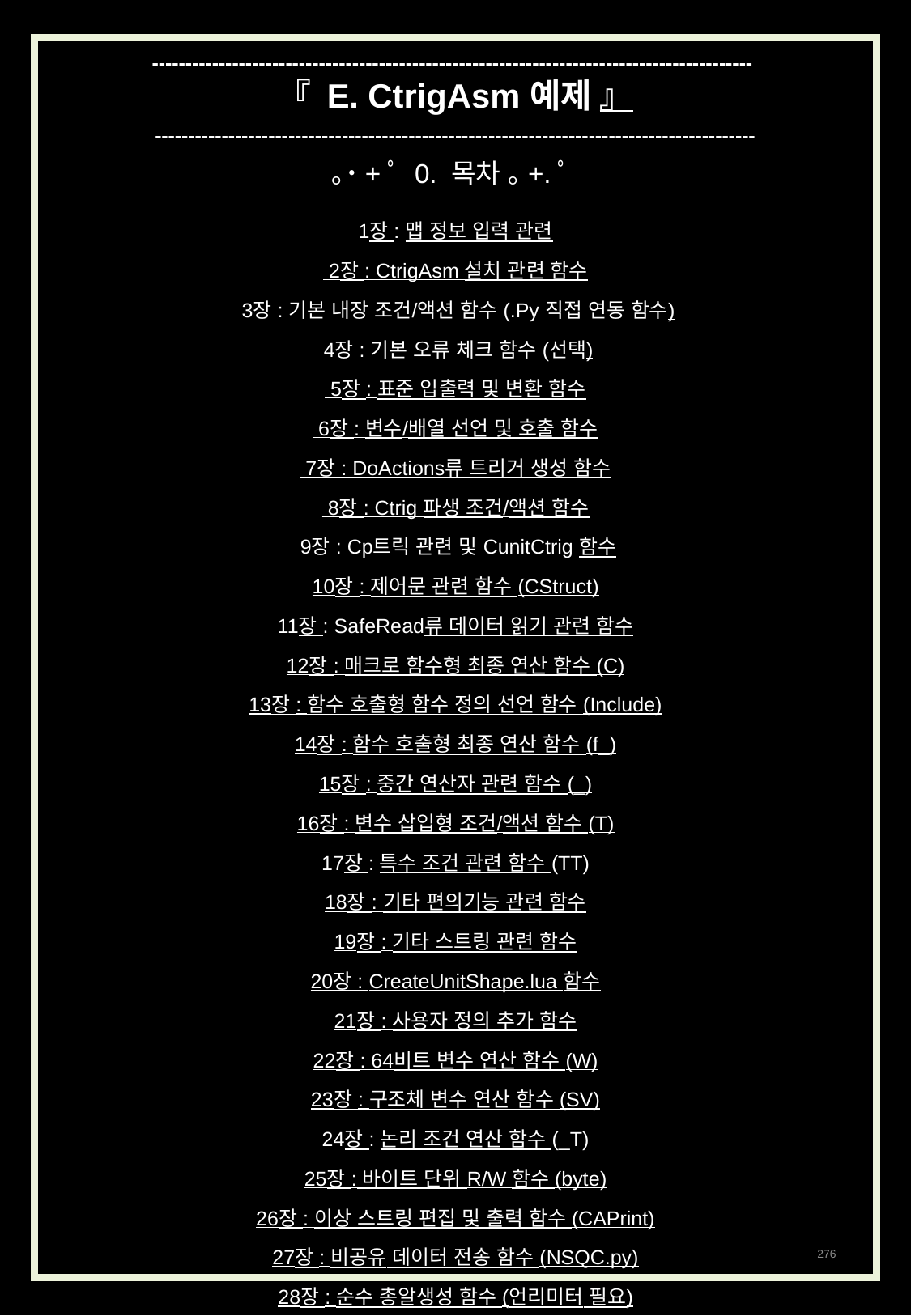

------------------------------------------------------------------------------------------
『 E. CtrigAsm 예제 』
------------------------------------------------------------------------------------------
｡˙+ﾟ 0. 목차 ｡+.ﾟ
1장 : 맵 정보 입력 관련
 2장 : CtrigAsm 설치 관련 함수
 3장 : 기본 내장 조건/액션 함수 (.Py 직접 연동 함수)
 4장 : 기본 오류 체크 함수 (선택)
 5장 : 표준 입출력 및 변환 함수
 6장 : 변수/배열 선언 및 호출 함수
 7장 : DoActions류 트리거 생성 함수
 8장 : Ctrig 파생 조건/액션 함수
 9장 : Cp트릭 관련 및 CunitCtrig 함수
10장 : 제어문 관련 함수 (CStruct)
11장 : SafeRead류 데이터 읽기 관련 함수
12장 : 매크로 함수형 최종 연산 함수 (C)
13장 : 함수 호출형 함수 정의 선언 함수 (Include)
14장 : 함수 호출형 최종 연산 함수 (f_)
15장 : 중간 연산자 관련 함수 (_)
16장 : 변수 삽입형 조건/액션 함수 (T)
17장 : 특수 조건 관련 함수 (TT)
18장 : 기타 편의기능 관련 함수
19장 : 기타 스트링 관련 함수
20장 : CreateUnitShape.lua 함수
21장 : 사용자 정의 추가 함수
22장 : 64비트 변수 연산 함수 (W)
23장 : 구조체 변수 연산 함수 (SV)
24장 : 논리 조건 연산 함수 (_T)
25장 : 바이트 단위 R/W 함수 (byte)
26장 : 이상 스트링 편집 및 출력 함수 (CAPrint)
27장 : 비공유 데이터 전송 함수 (NSQC.py)
28장 : 순수 총알생성 함수 (언리미터 필요)
29장 : 파일 I/O 및 CGRP 삽입 함수
# : 부록 예제
276